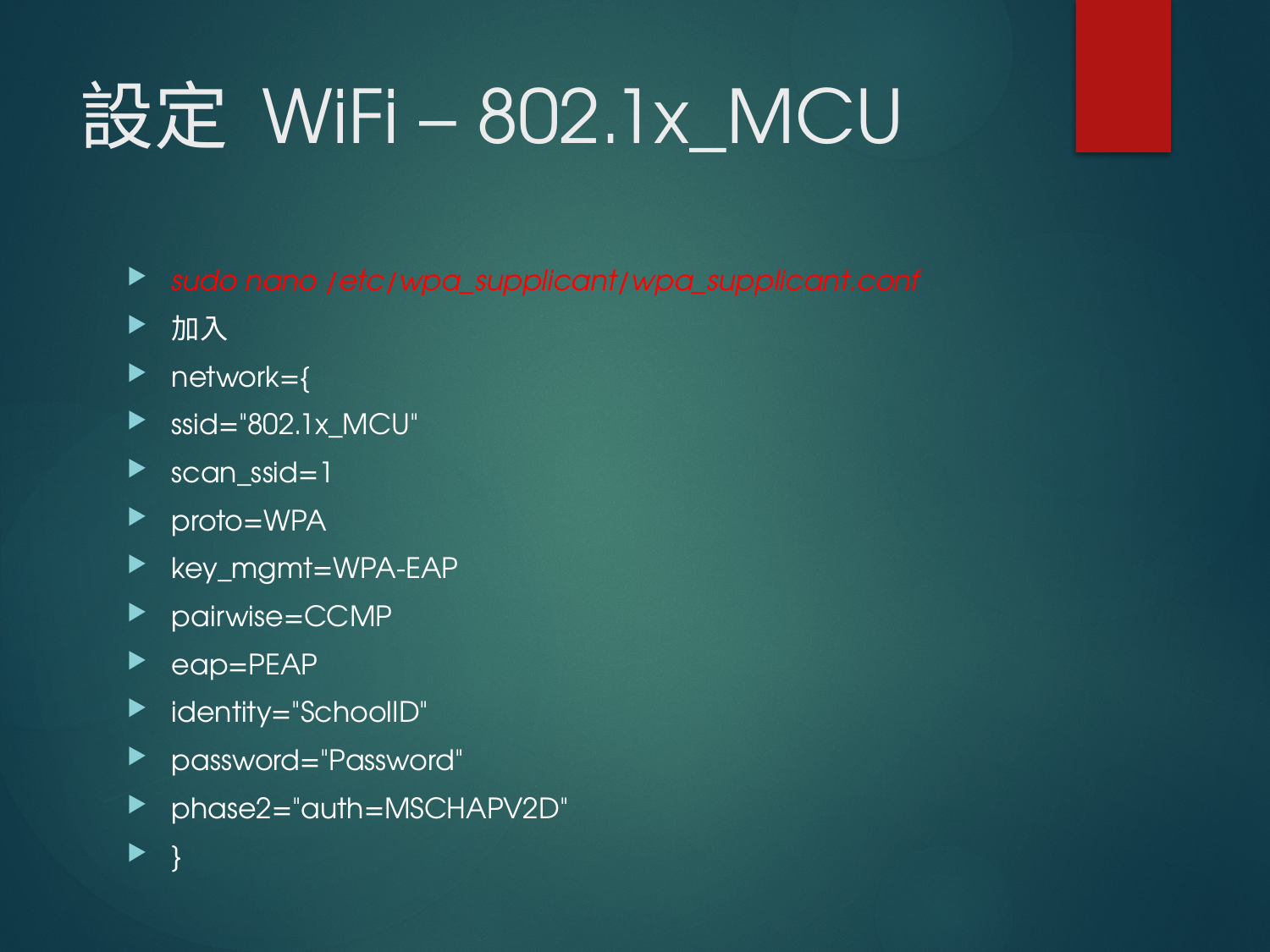

# 設定 WiFi – 802.1x_MCU
sudo nano /etc/wpa_supplicant/wpa_supplicant.conf
加入
network={
ssid="802.1x_MCU"
scan_ssid=1
proto=WPA
key_mgmt=WPA-EAP
pairwise=CCMP
eap=PEAP
identity="SchoolID"
password="Password"
phase2="auth=MSCHAPV2D"
}